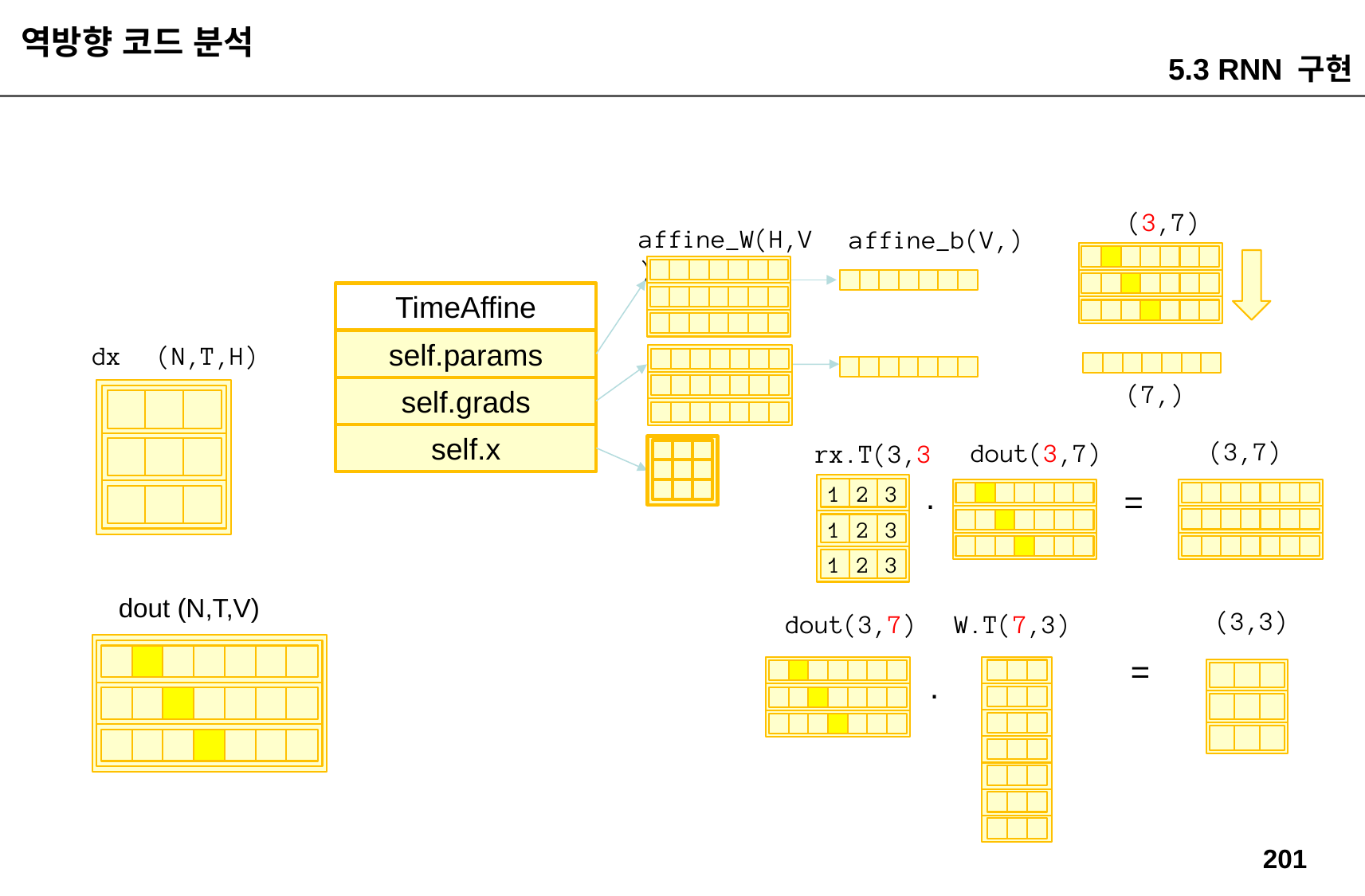

역방향 코드 분석
5.3 RNN 구현
(3,7)
affine_W(H,V)
affine_b(V,)

TimeAffine

self.params
dx
(N,T,H)

(7,)
self.grads

self.x
(3,7)
dout(3,7)
rx.T(3,3)

.
=

2
3
1

2
3
1

2
3
1
dout (N,T,V)
(3,3)
dout(3,7)
W.T(7,3)

=

.